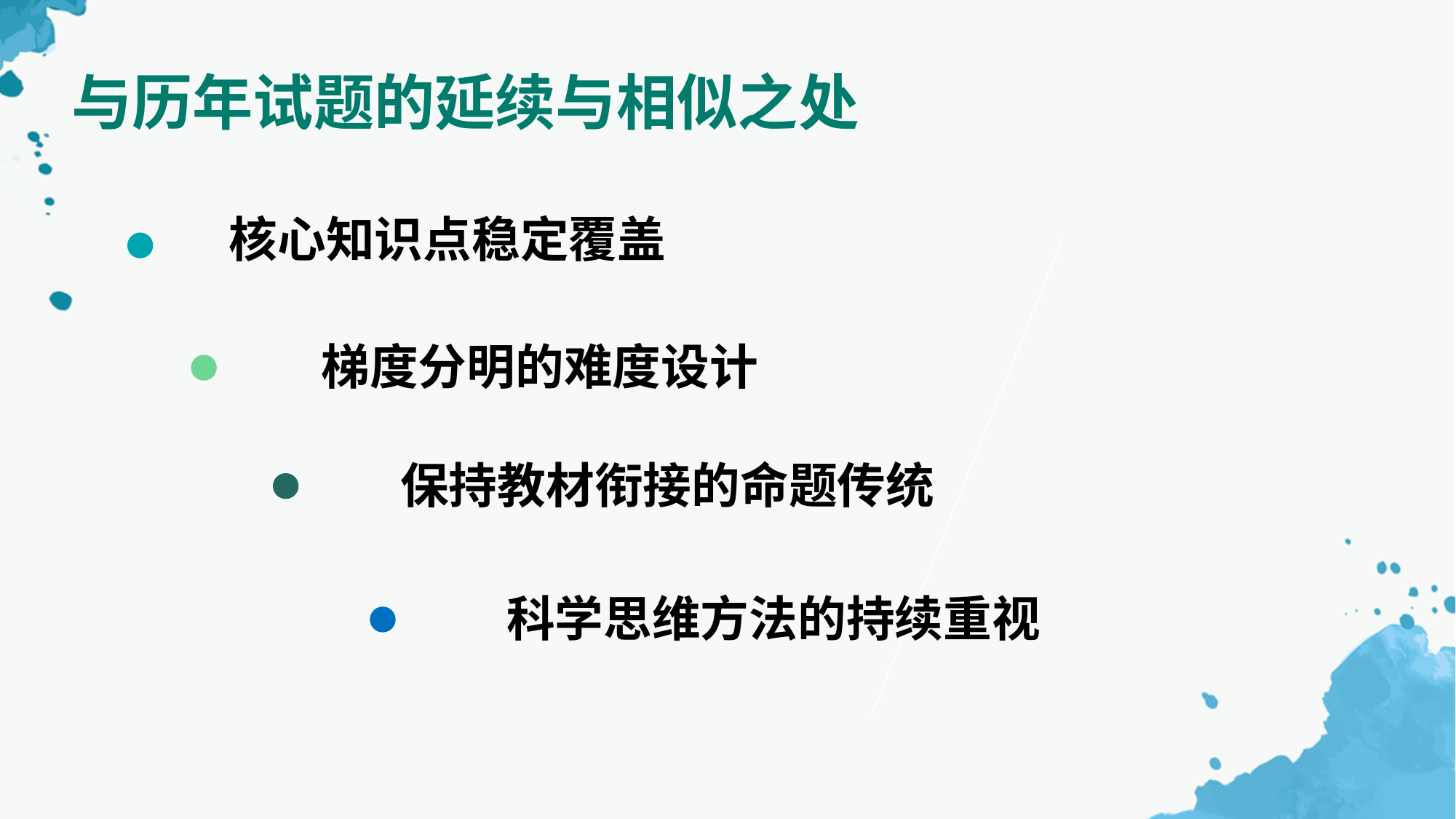

与历年试题的延续与相似之处
核心知识点稳定覆盖

梯度分明的难度设计

保持教材衔接的命题传统

科学思维方法的持续重视